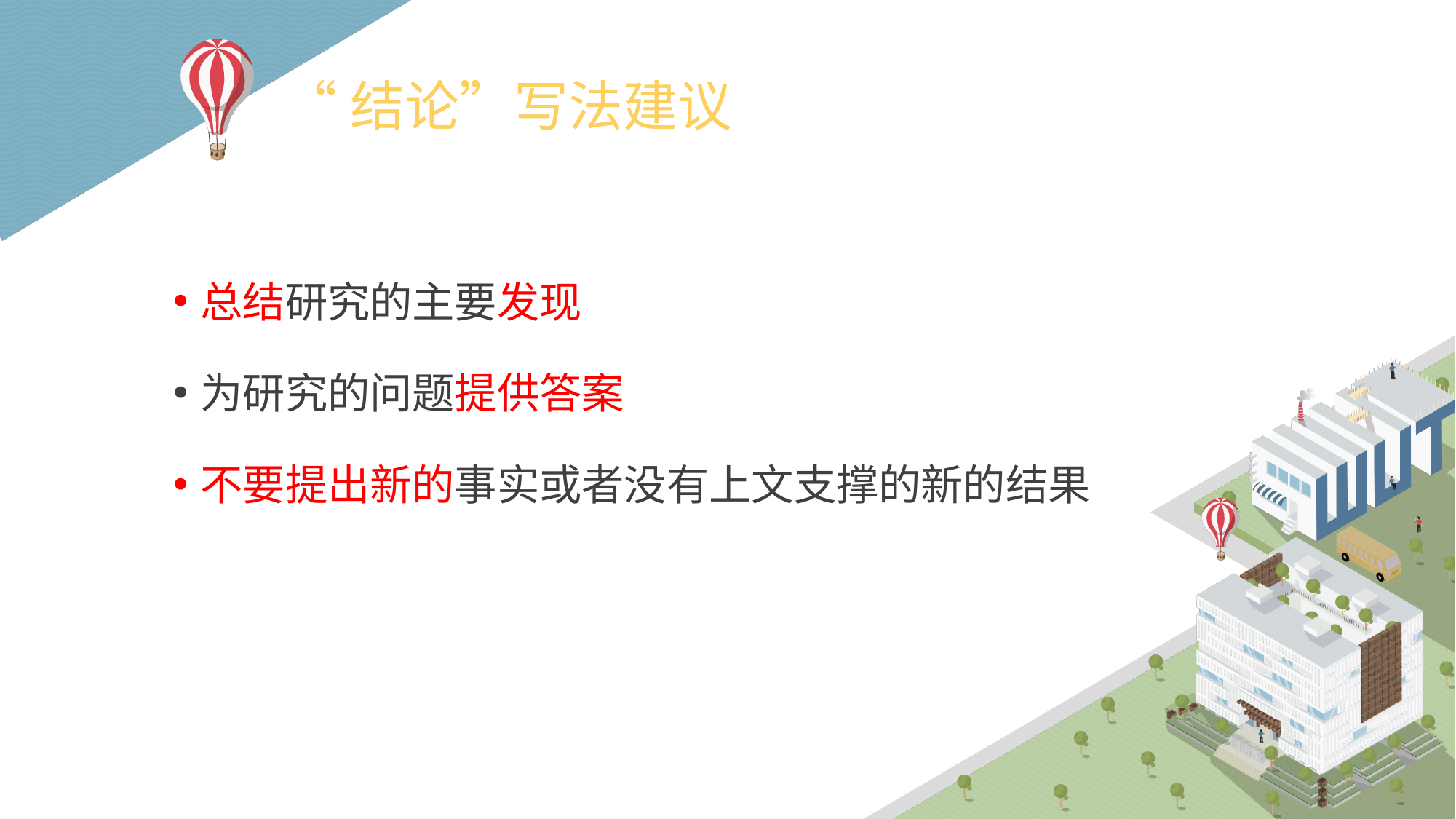

# “结论”写法建议
总结研究的主要发现
为研究的问题提供答案
不要提出新的事实或者没有上文支撑的新的结果